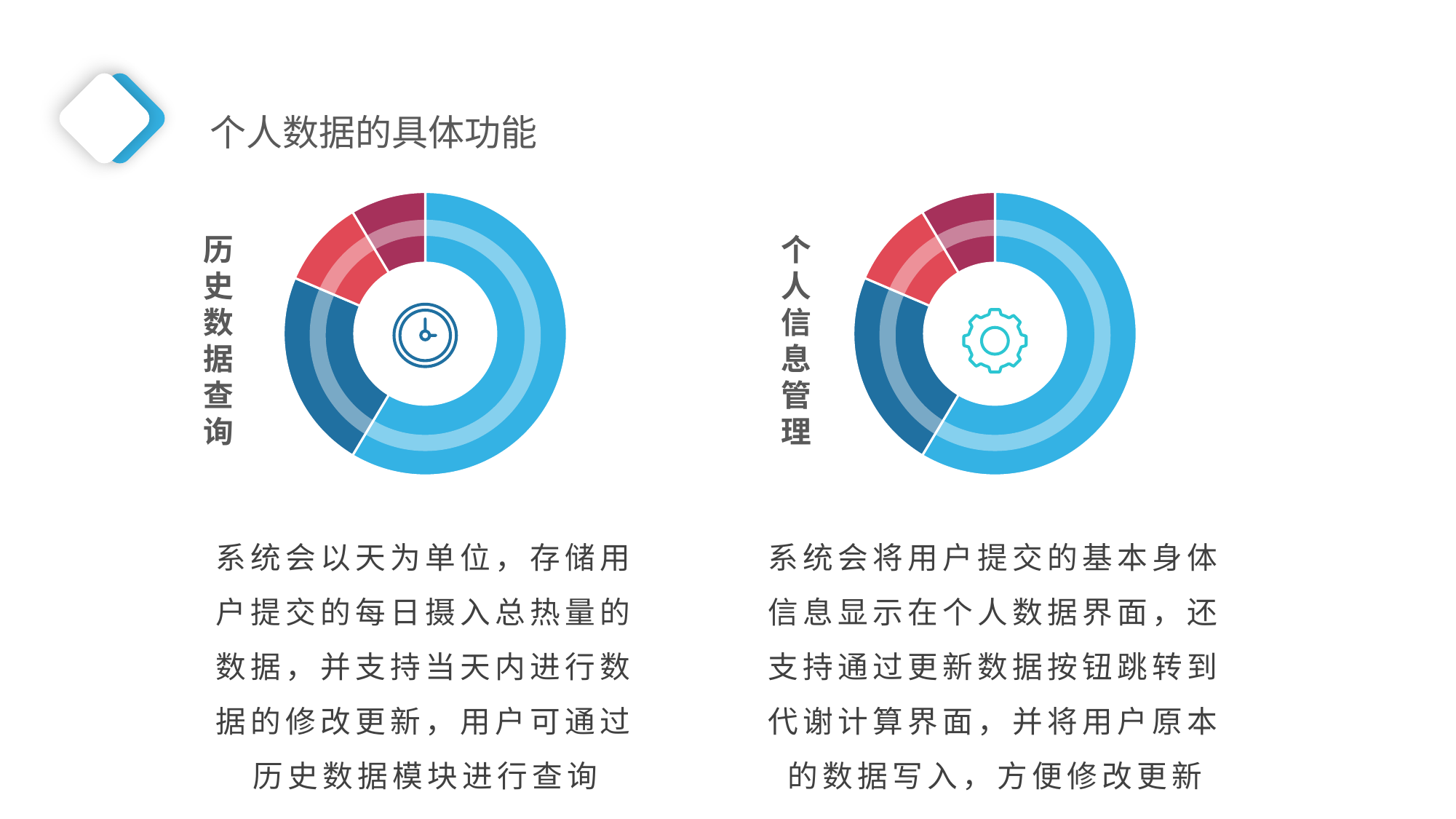

个人数据的具体功能

### Chart

| Category | 销售额 |
|---|---|
| 第一季度 | 8.2 |
| 第二季度 | 3.2 |
| 第三季度 | 1.4 |
| 第四季度 | 1.2 |

### Chart

| Category | 销售额 |
|---|---|
| 第一季度 | 8.2 |
| 第二季度 | 3.2 |
| 第三季度 | 1.4 |
| 第四季度 | 1.2 |

历史数据查询
个人信息管理

系统会以天为单位，存储用户提交的每日摄入总热量的数据，并支持当天内进行数据的修改更新，用户可通过历史数据模块进行查询

系统会将用户提交的基本身体信息显示在个人数据界面，还支持通过更新数据按钮跳转到代谢计算界面，并将用户原本的数据写入，方便修改更新